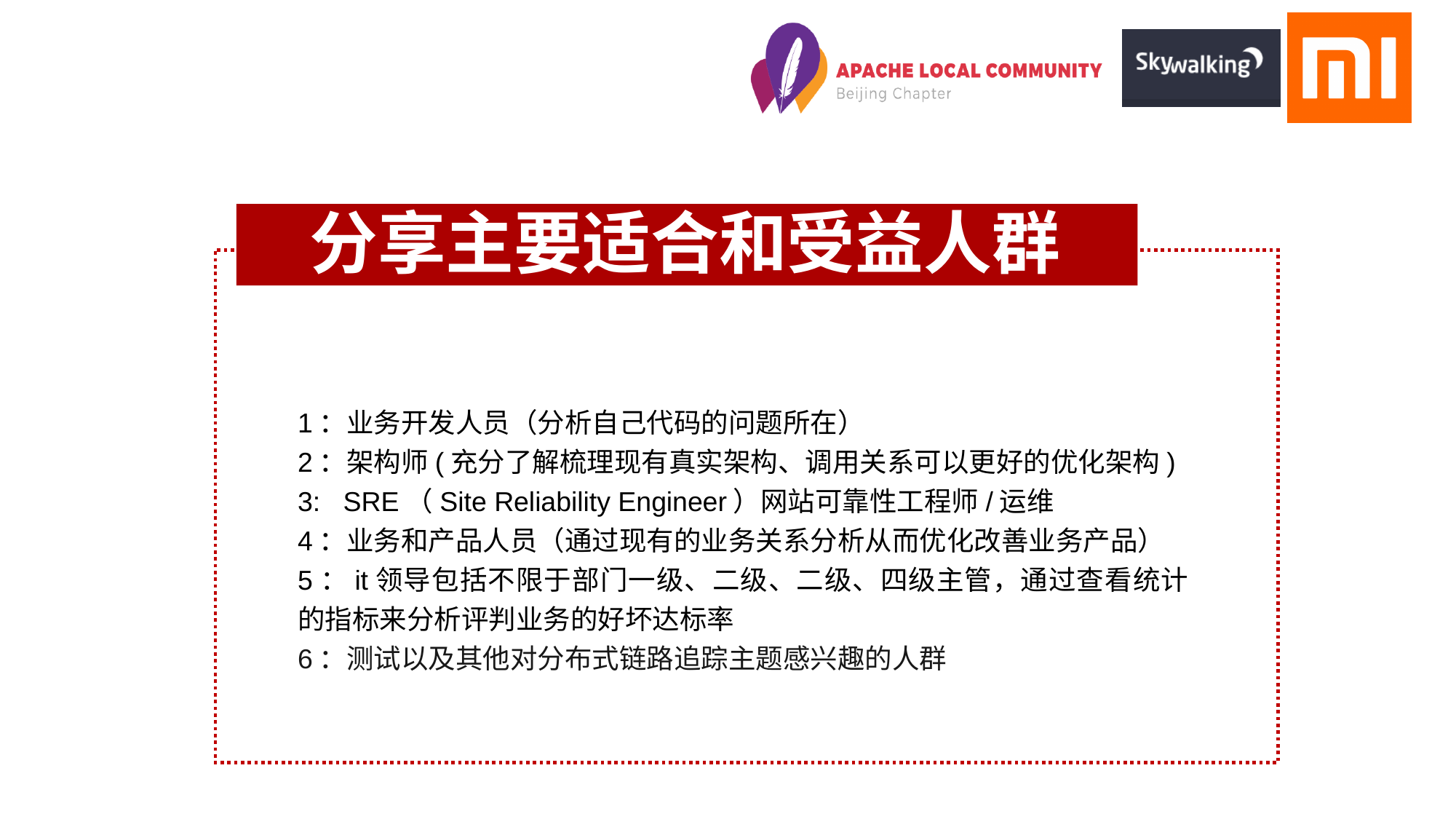

分享主要适合和受益人群

1：业务开发人员（分析自己代码的问题所在）
2：架构师(充分了解梳理现有真实架构、调用关系可以更好的优化架构)
3:   SRE（Site Reliability Engineer）网站可靠性工程师/运维
4：业务和产品人员（通过现有的业务关系分析从而优化改善业务产品）
5：it领导包括不限于部门一级、二级、二级、四级主管，通过查看统计的指标来分析评判业务的好坏达标率
6：测试以及其他对分布式链路追踪主题感兴趣的人群